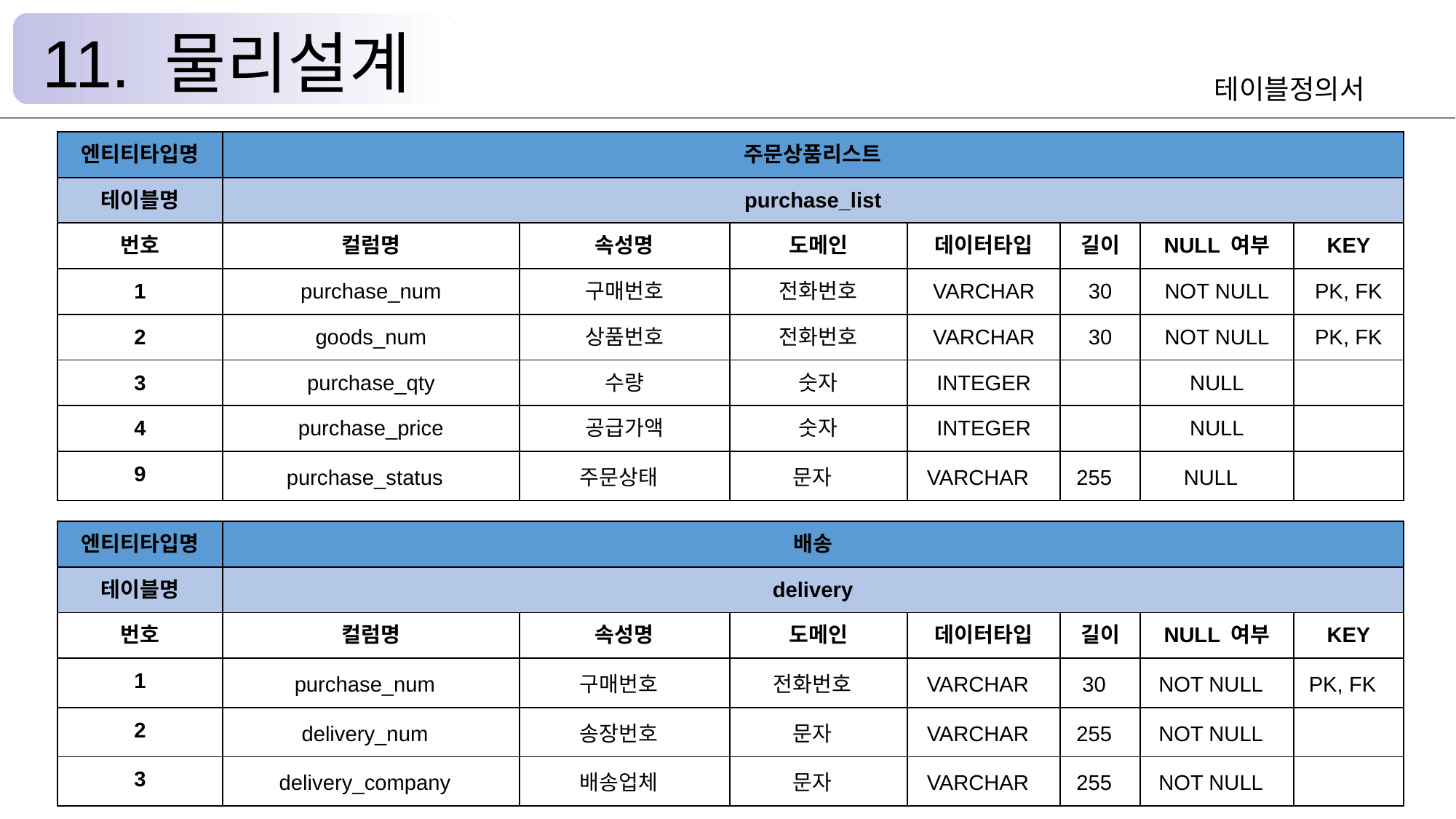

11. 물리설계

테이블정의서
| 엔티티타입명 | 주문상품리스트 |  |  |  |  |  |  |
| --- | --- | --- | --- | --- | --- | --- | --- |
| 테이블명 | purchase\_list |  |  |  |  |  |  |
| 번호 | 컬럼명 | 속성명 | 도메인 | 데이터타입 | 길이 | NULL 여부 | KEY |
| 1 | purchase\_num | 구매번호 | 전화번호 | VARCHAR | 30 | NOT NULL | PK, FK |
| 2 | goods\_num | 상품번호 | 전화번호 | VARCHAR | 30 | NOT NULL | PK, FK |
| 3 | purchase\_qty | 수량 | 숫자 | INTEGER |  | NULL |  |
| 4 | purchase\_price | 공급가액 | 숫자 | INTEGER |  | NULL |  |
| 9 | purchase\_status | 주문상태 | 문자 | VARCHAR | 255 | NULL |  |
| 엔티티타입명 | 배송 |  |  |  |  |  |  |
| --- | --- | --- | --- | --- | --- | --- | --- |
| 테이블명 | delivery |  |  |  |  |  |  |
| 번호 | 컬럼명 | 속성명 | 도메인 | 데이터타입 | 길이 | NULL 여부 | KEY |
| 1 | purchase\_num | 구매번호 | 전화번호 | VARCHAR | 30 | NOT NULL | PK, FK |
| 2 | delivery\_num | 송장번호 | 문자 | VARCHAR | 255 | NOT NULL |  |
| 3 | delivery\_company | 배송업체 | 문자 | VARCHAR | 255 | NOT NULL |  |